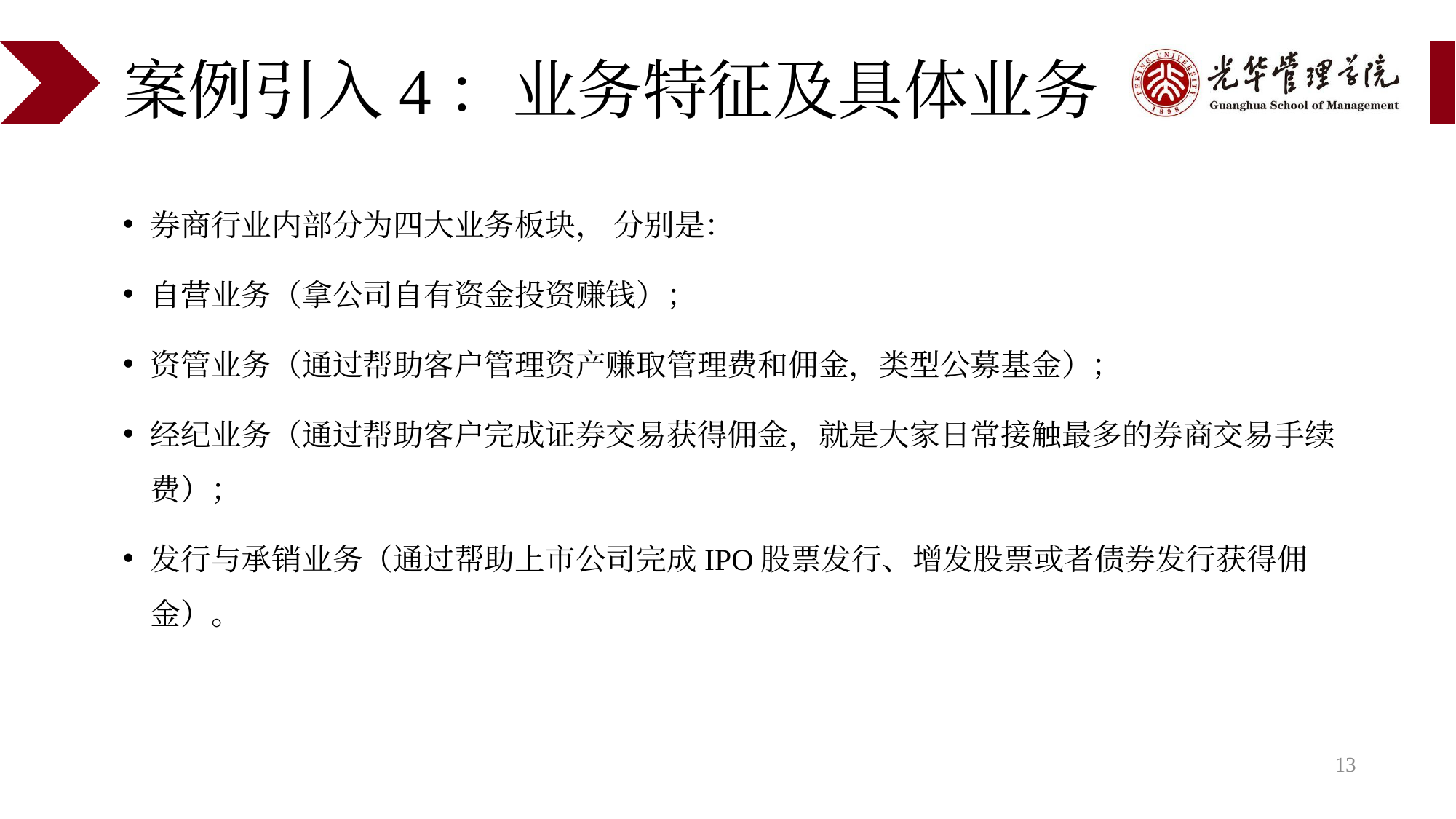

# 案例引入4：业务特征及具体业务
券商行业内部分为四大业务板块， 分别是：
自营业务（拿公司自有资金投资赚钱）；
资管业务（通过帮助客户管理资产赚取管理费和佣金，类型公募基金）；
经纪业务（通过帮助客户完成证券交易获得佣金，就是大家日常接触最多的券商交易手续费）；
发行与承销业务（通过帮助上市公司完成IPO股票发行、增发股票或者债券发行获得佣金）。

13